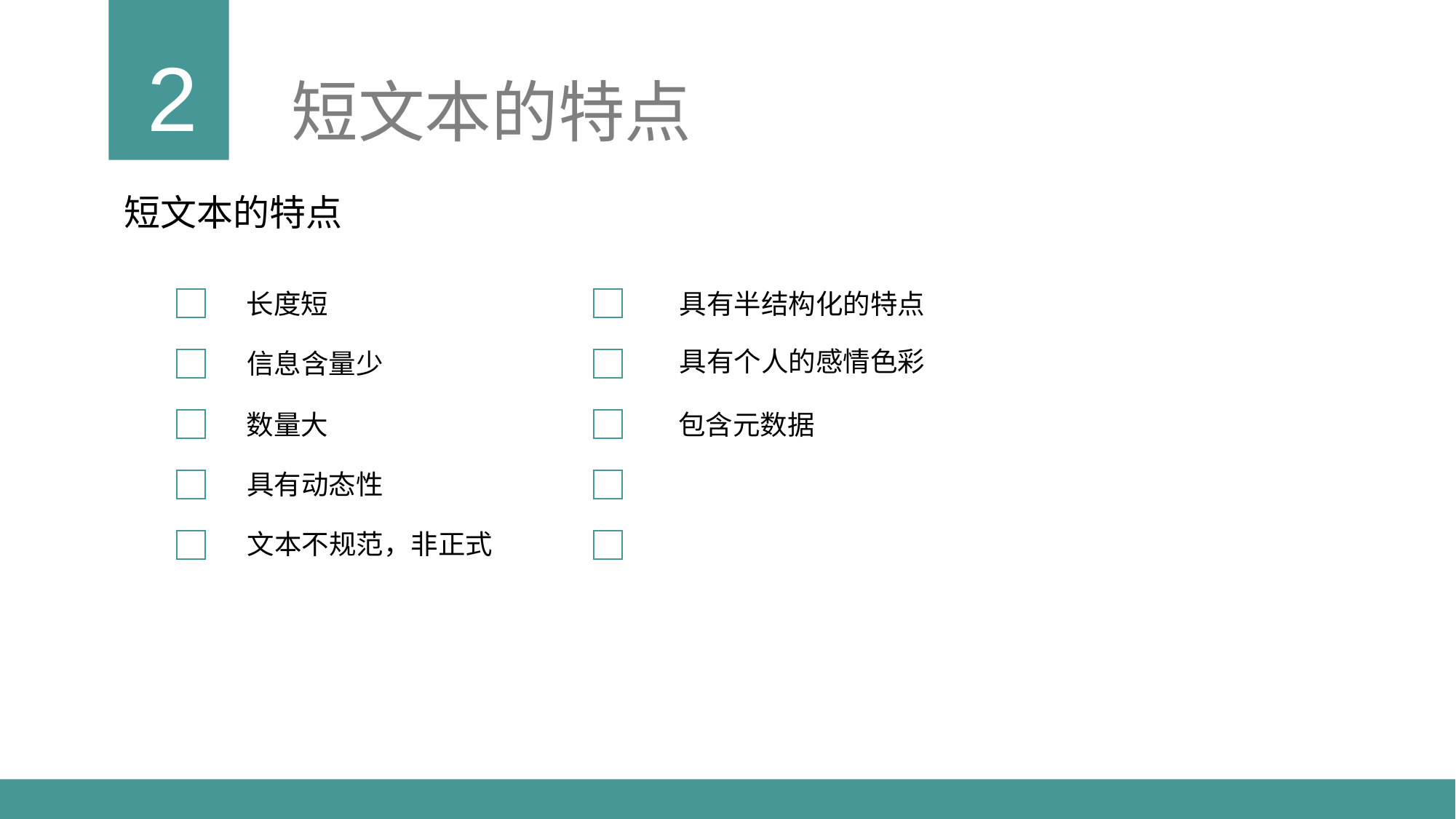

2
短文本的特点
    短文本的特点
长度短
具有半结构化的特点

具有个人的感情色彩
信息含量少

数量大
包含元数据

具有动态性

文本不规范，非正式